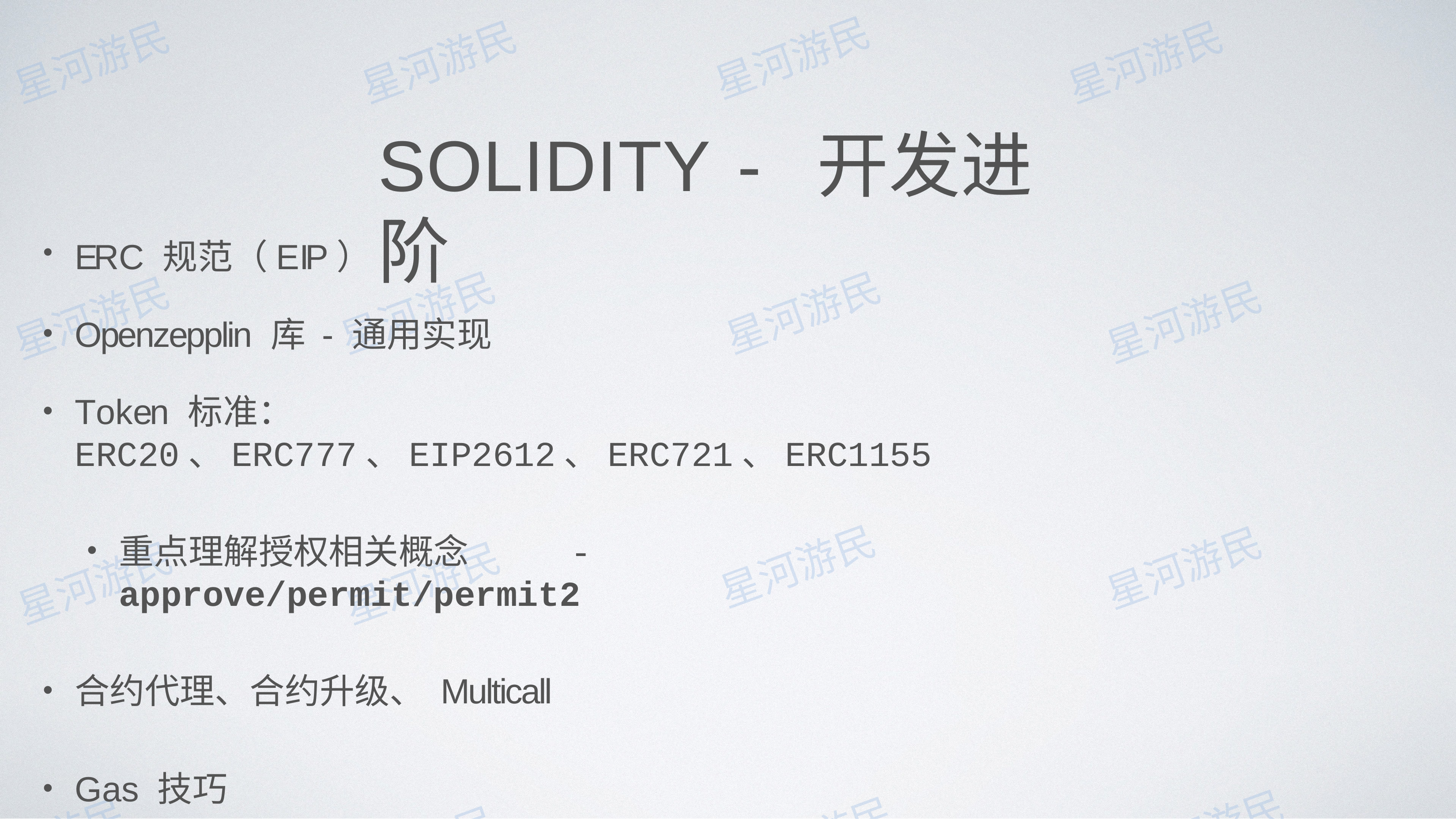

# SOLIDITY - 开发进阶
ERC 规范（EIP）

Openzepplin 库 - 通⽤实现

Token 标准：ERC20、ERC777、EIP2612、ERC721、ERC1155

重点理解授权相关概念	- approve/permit/permit2

合约代理、合约升级、 Multicall

Gas 技巧